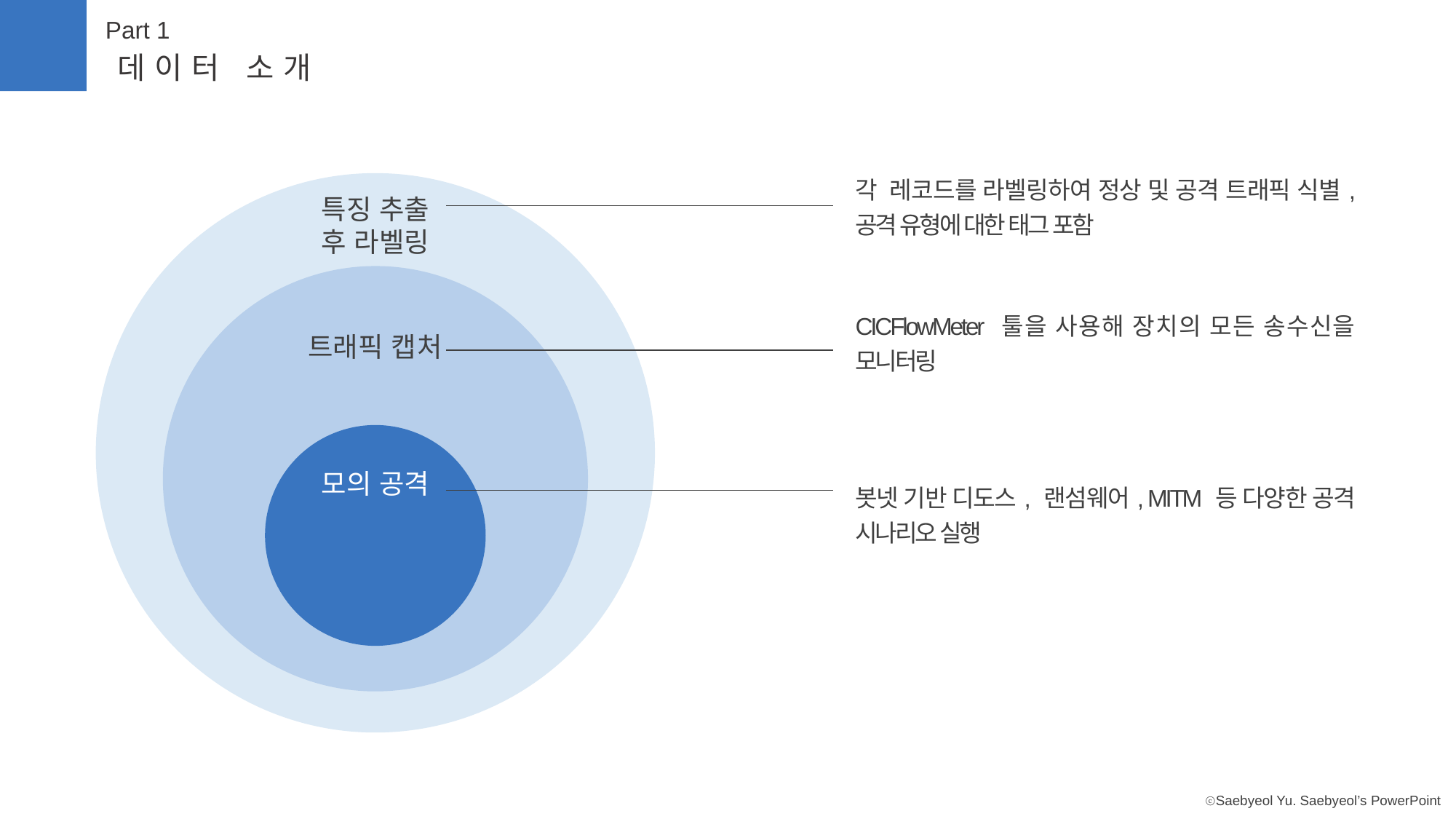

Part 1
데이터 소개
각  레코드를 라벨링하여 정상 및 공격 트래픽 식별, 공격 유형에 대한 태그 포함

특징 추출
후 라벨링
CICFlowMeter 툴을 사용해 장치의 모든 송수신을 모니터링
트래픽 캡	처
모의 공격
봇넷 기반 디도스, 랜섬웨어, MITM 등 다양한 공격 시나리오 실행